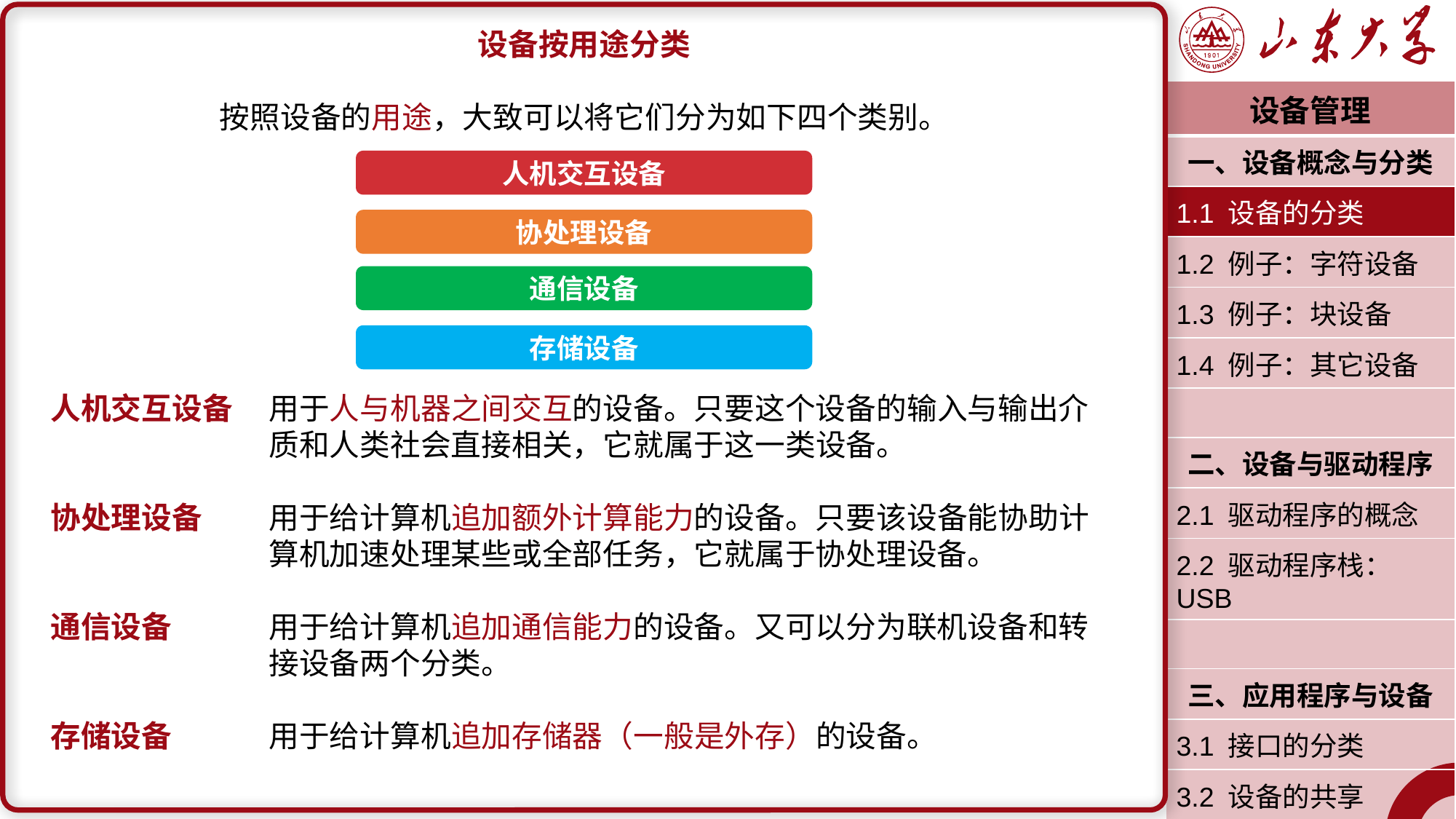

设备按用途分类

按照设备的用途，大致可以将它们分为如下四个类别。

人机交互设备	用于人与机器之间交互的设备。只要这个设备的输入与输出介		质和人类社会直接相关，它就属于这一类设备。

协处理设备	用于给计算机追加额外计算能力的设备。只要该设备能协助计		算机加速处理某些或全部任务，它就属于协处理设备。

通信设备	用于给计算机追加通信能力的设备。又可以分为联机设备和转		接设备两个分类。

存储设备	用于给计算机追加存储器（一般是外存）的设备。
| 设备管理 |
| --- |
| 一、设备概念与分类 |
| 1.1 设备的分类 |
| 1.2 例子：字符设备 |
| 1.3 例子：块设备 |
| 1.4 例子：其它设备 |
|  |
| 二、设备与驱动程序 |
| 2.1 驱动程序的概念 |
| 2.2 驱动程序栈：USB |
|  |
| 三、应用程序与设备 |
| 3.1 接口的分类 |
| 3.2 设备的共享 |
| 潘润宇 2023.04 |
人机交互设备
协处理设备
通信设备
存储设备